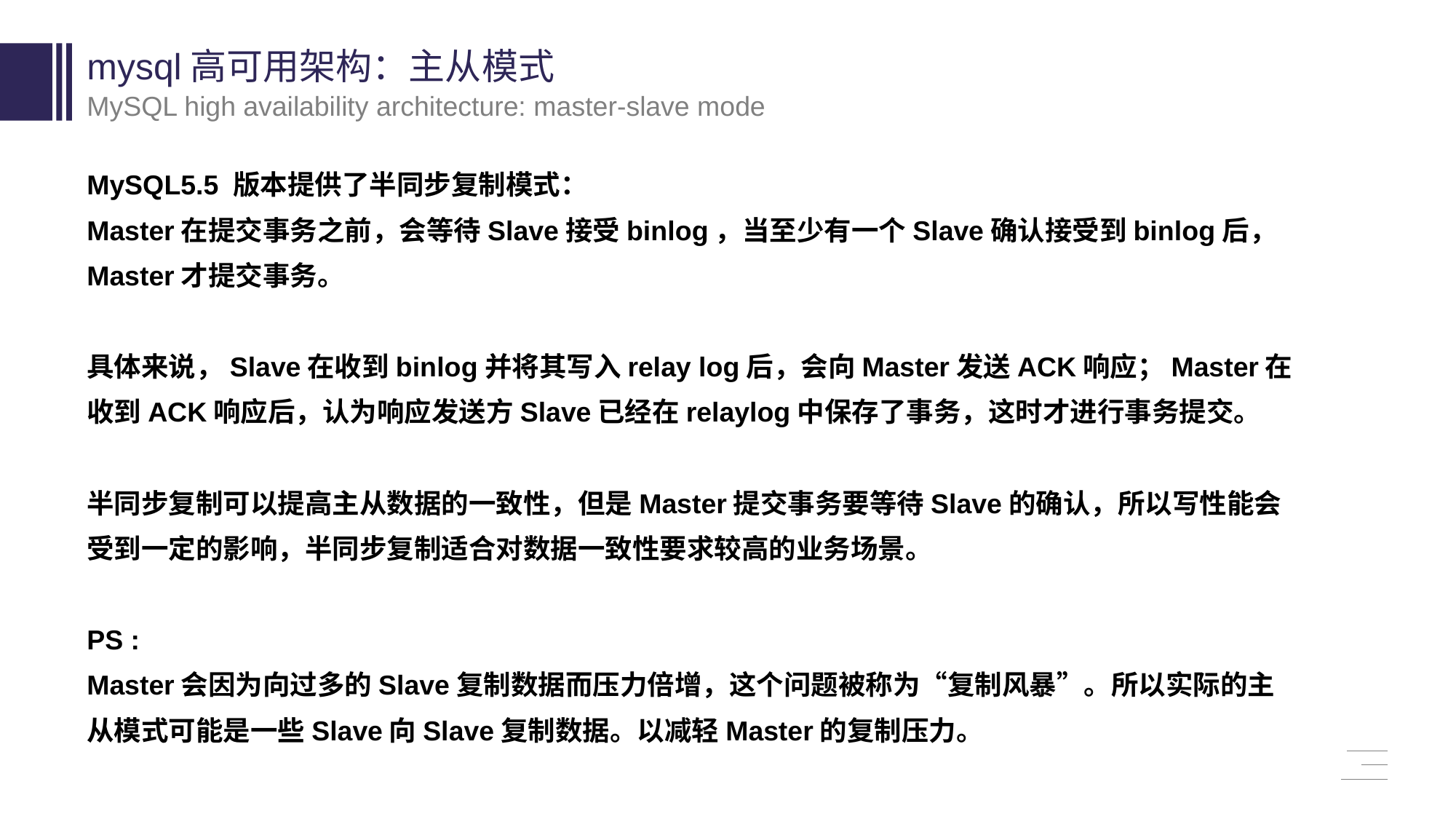

mysql高可用架构：主从模式

MySQL high availability architecture: master-slave mode
MySQL5.5 版本提供了半同步复制模式：
Master在提交事务之前，会等待Slave接受binlog，当至少有一个Slave确认接受到binlog后，Master才提交事务。

具体来说，Slave在收到binlog并将其写入relay log后，会向Master发送ACK响应；Master在收到ACK响应后，认为响应发送方Slave已经在relaylog中保存了事务，这时才进行事务提交。

半同步复制可以提高主从数据的一致性，但是Master提交事务要等待Slave的确认，所以写性能会受到一定的影响，半同步复制适合对数据一致性要求较高的业务场景。

PS :
Master会因为向过多的Slave复制数据而压力倍增，这个问题被称为“复制风暴”。所以实际的主从模式可能是一些Slave向Slave复制数据。以减轻Master的复制压力。